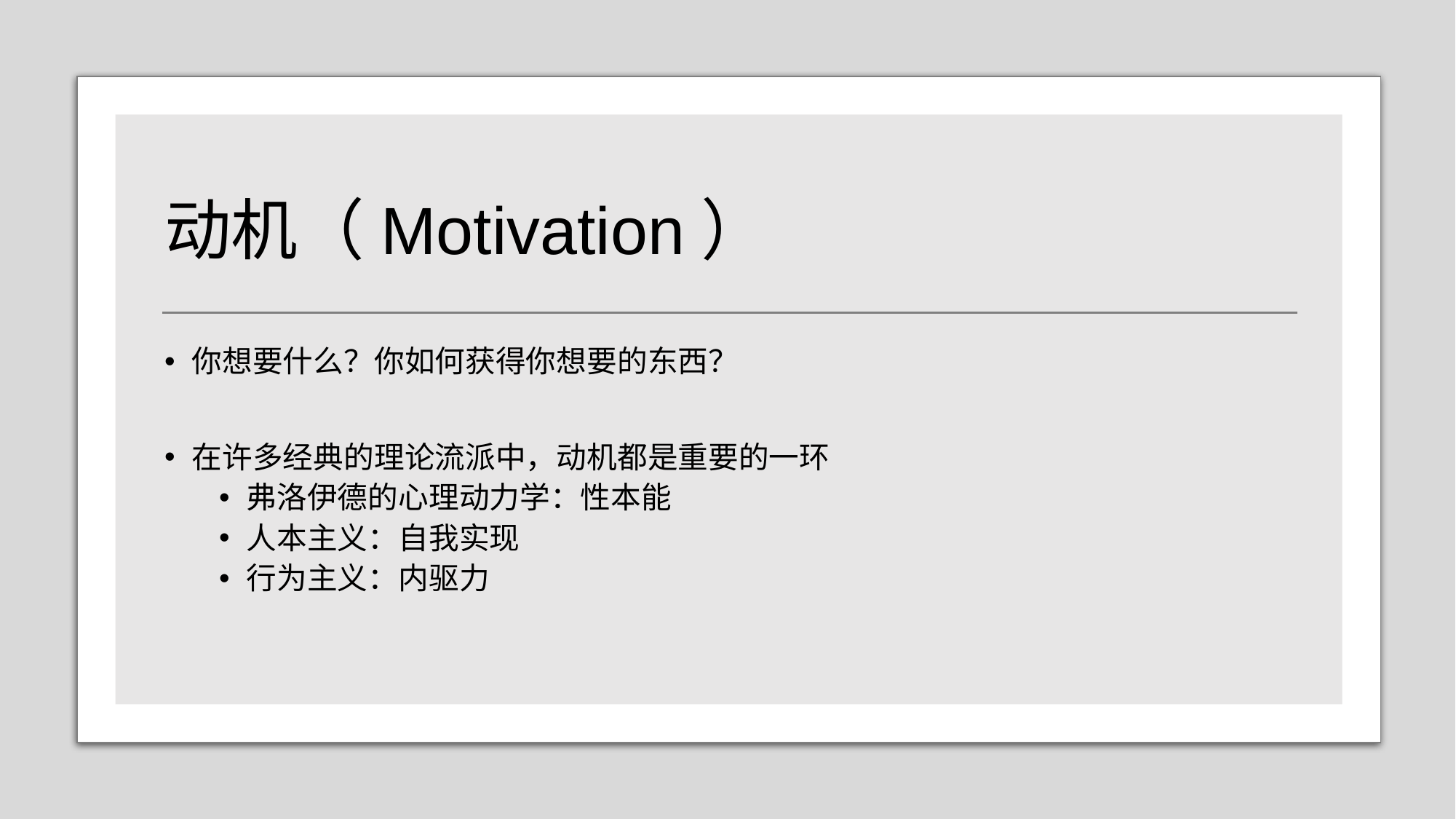

# 动机（Motivation）
你想要什么？你如何获得你想要的东西？

在许多经典的理论流派中，动机都是重要的一环
弗洛伊德的心理动力学：性本能
人本主义：自我实现
行为主义：内驱力